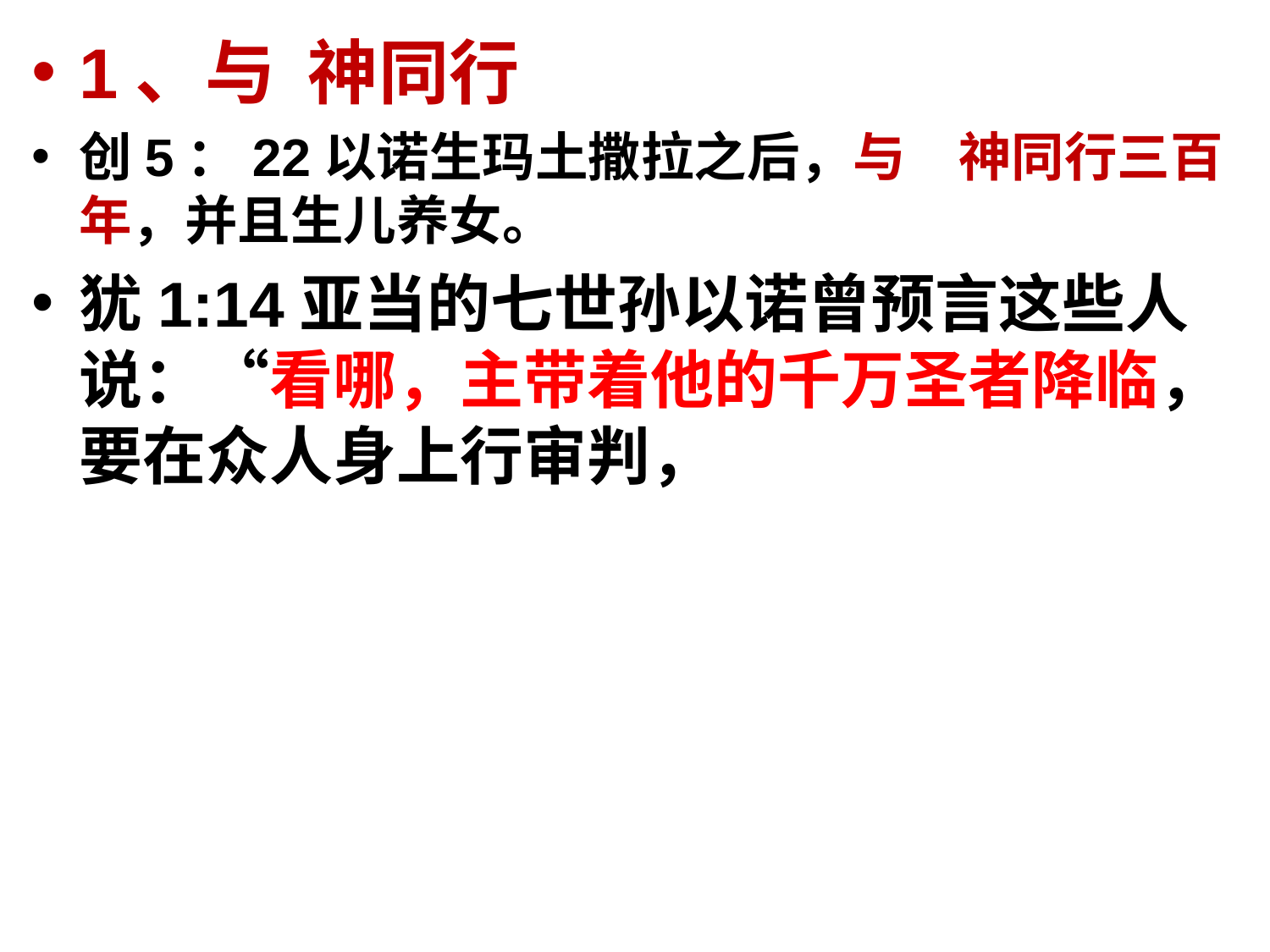

1、与  神同行
创5：22以诺生玛土撒拉之后，与　神同行三百年，并且生儿养女。
犹1:14亚当的七世孙以诺曾预言这些人说：“看哪，主带着他的千万圣者降临，要在众人身上行审判，
10